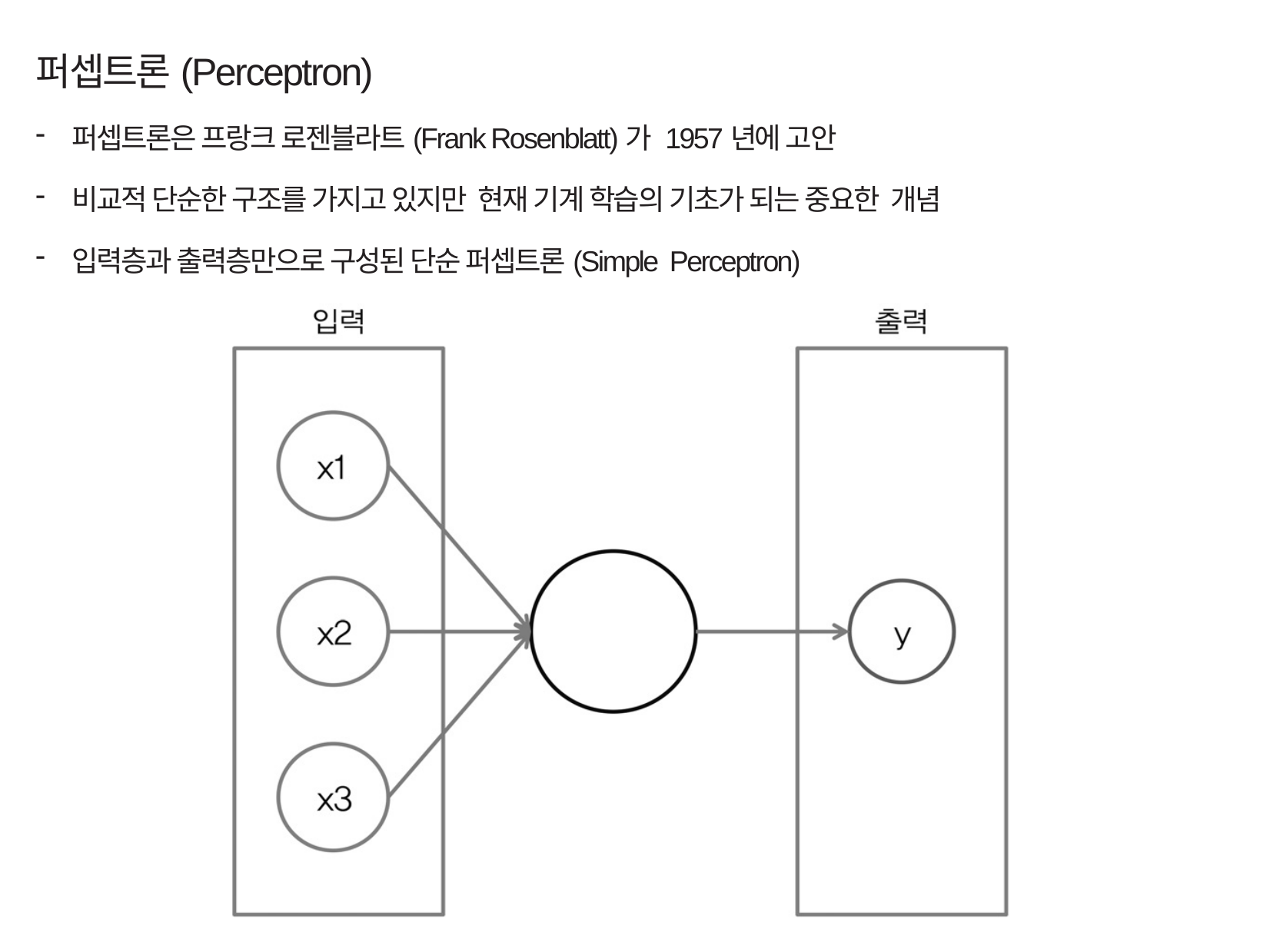

퍼셉트론(Perceptron)
퍼셉트론은 프랑크 로젠블라트(Frank Rosenblatt)가 1957년에 고안
비교적 단순한 구조를 가지고 있지만  현재 기계 학습의 기초가 되는 중요한  개념
입력층과 출력층만으로 구성된 단순 퍼셉트론(Simple  Perceptron)